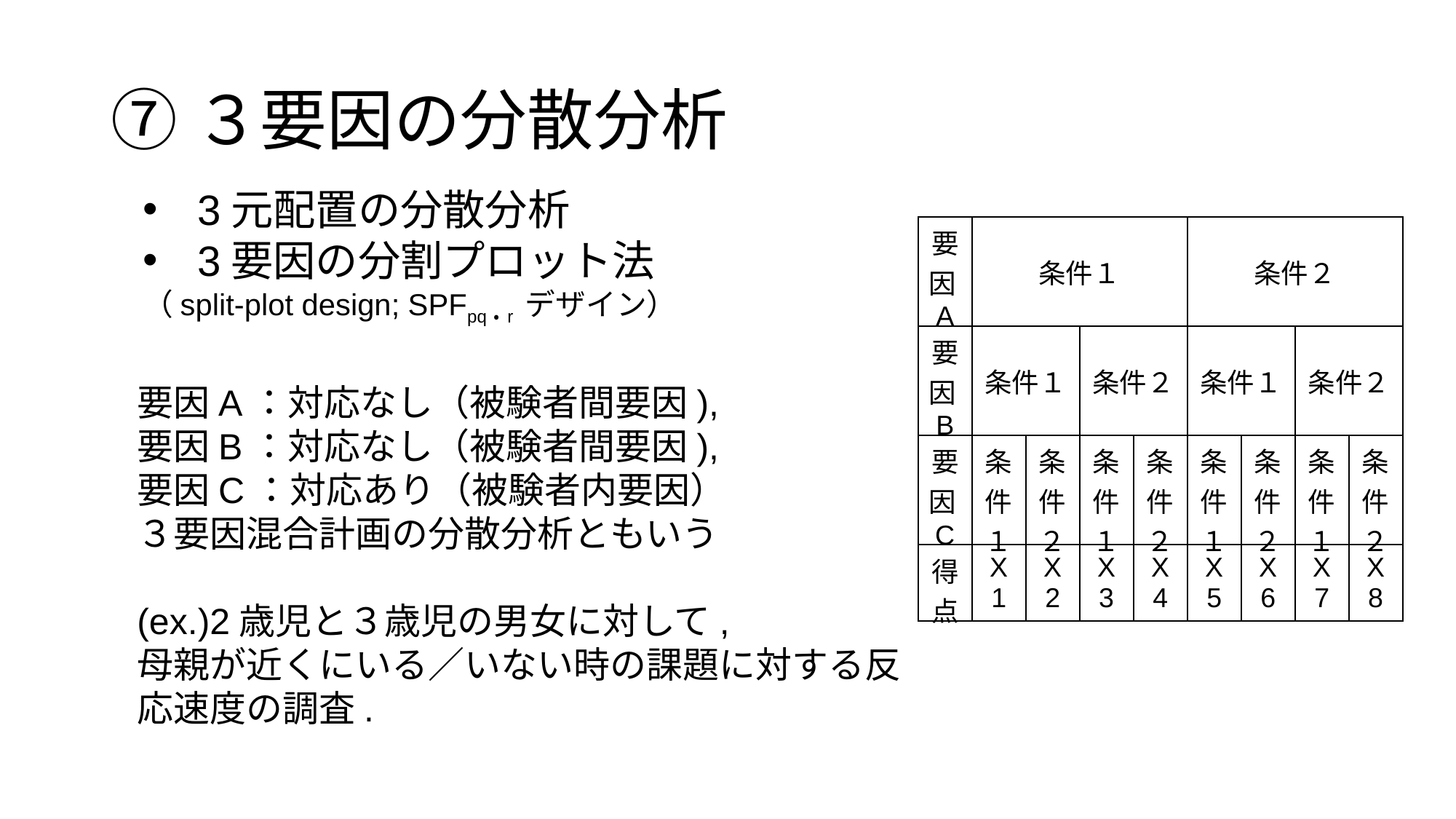

# ⑦３要因の分散分析
3元配置の分散分析
3要因の分割プロット法
（split-plot design; SPFpq・r デザイン）

| 要因A | 条件１ |  |  |  | 条件２ |  |  |  |
| --- | --- | --- | --- | --- | --- | --- | --- | --- |
| 要因B | 条件１ |  | 条件２ |  | 条件１ |  | 条件２ |  |
| 要因C | 条件１ | 条件２ | 条件１ | 条件２ | 条件１ | 条件２ | 条件１ | 条件２ |
| 得点 | X1 | X2 | X3 | X4 | X5 | X6 | X7 | X8 |
要因A：対応なし（被験者間要因),
要因B：対応なし（被験者間要因),
要因C：対応あり（被験者内要因）
３要因混合計画の分散分析ともいう

(ex.)2歳児と３歳児の男女に対して,
母親が近くにいる／いない時の課題に対する反応速度の調査.